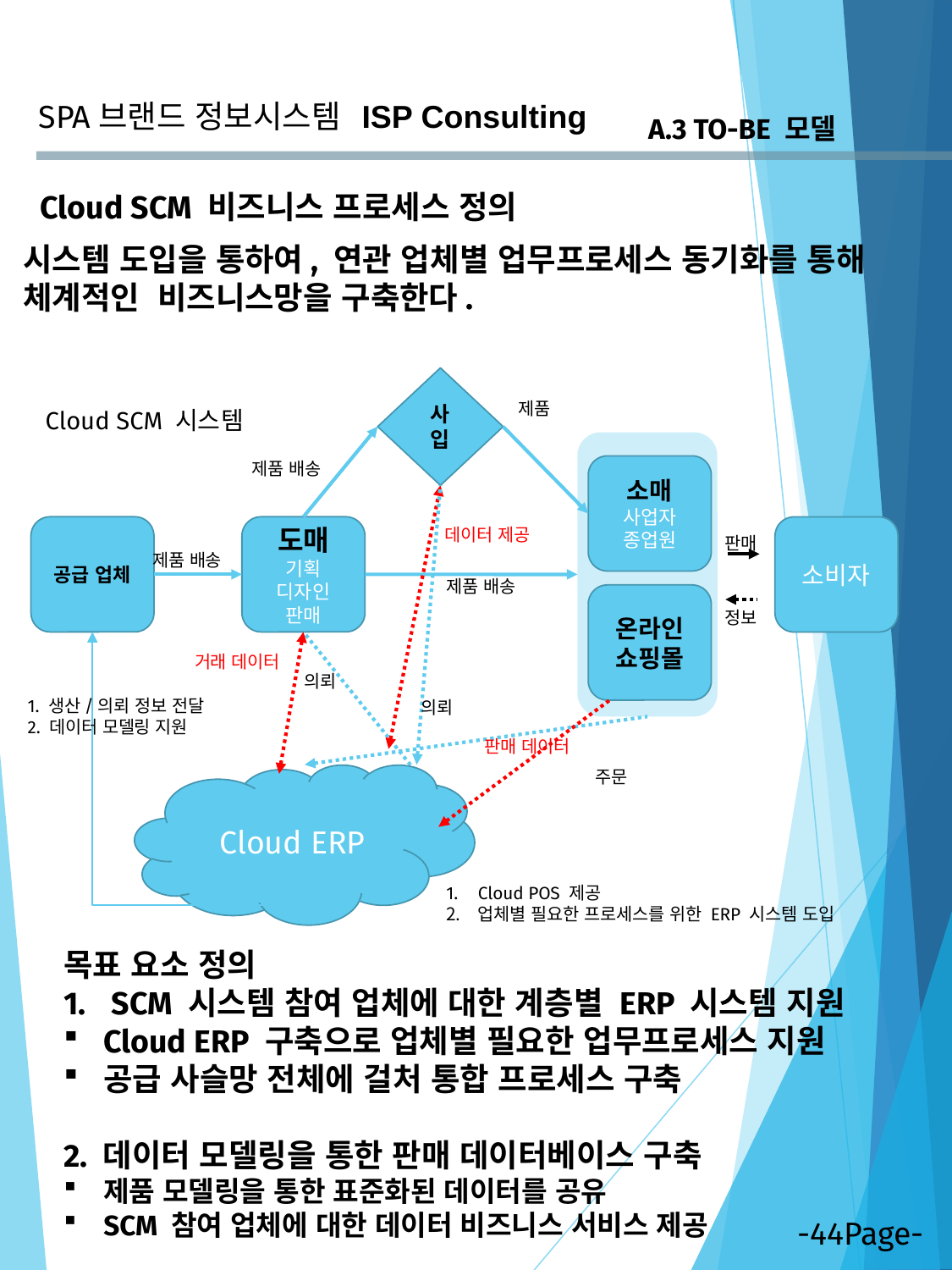

SPA브랜드 정보시스템
ISP Consulting
A.3 TO-BE 모델
Cloud SCM 비즈니스 프로세스 정의
시스템 도입을 통하여, 연관 업체별 업무프로세스 동기화를 통해 체계적인  비즈니스망을 구축한다.
사입
제품
Cloud SCM 시스템

제품 배송
소매
사업자
종업원
공급 업체
도매
기획
디자인
판매
소비자
데이터 제공
판매
제품 배송
제품 배송
온라인
쇼핑몰
정보
거래 데이터
의뢰
1. 생산/의뢰 정보 전달
2. 데이터 모델링 지원
의뢰
판매 데이터
주문
Cloud ERP
Cloud POS 제공
업체별 필요한 프로세스를 위한 ERP 시스템 도입
목표 요소 정의
SCM 시스템 참여 업체에 대한 계층별 ERP 시스템 지원
Cloud ERP 구축으로 업체별 필요한 업무프로세스 지원
공급 사슬망 전체에 걸처 통합 프로세스 구축

2. 데이터 모델링을 통한 판매 데이터베이스 구축
제품 모델링을 통한 표준화된 데이터를 공유
SCM 참여 업체에 대한 데이터 비즈니스 서비스 제공

-44Page-